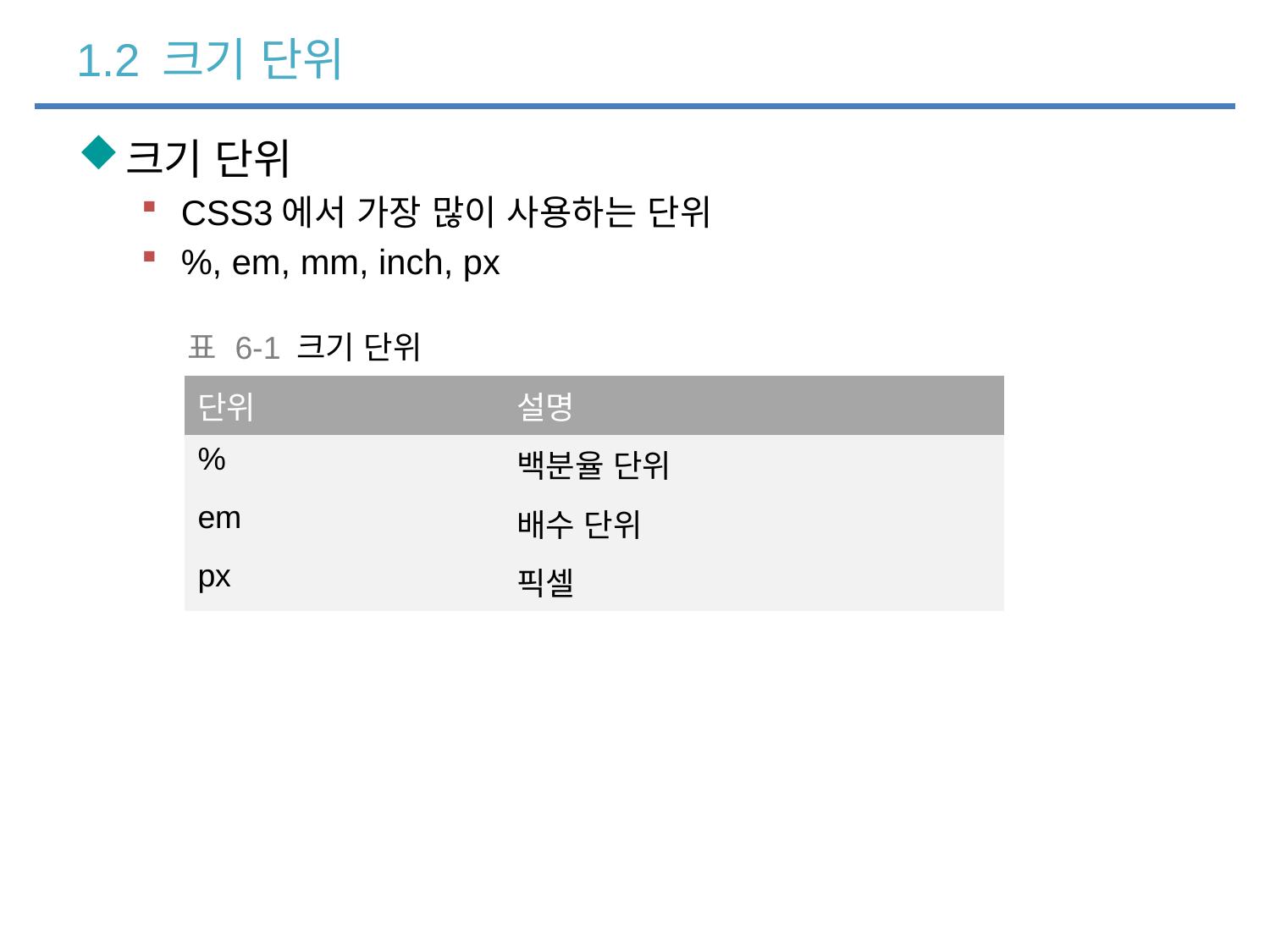

# 1.2 크기 단위
크기 단위
CSS3에서 가장 많이 사용하는 단위
%, em, mm, inch, px
| 표 6-1 크기 단위 |
| --- |
| 단위 | 설명 |
| --- | --- |
| % | 백분율 단위 |
| em | 배수 단위 |
| px | 픽셀 |